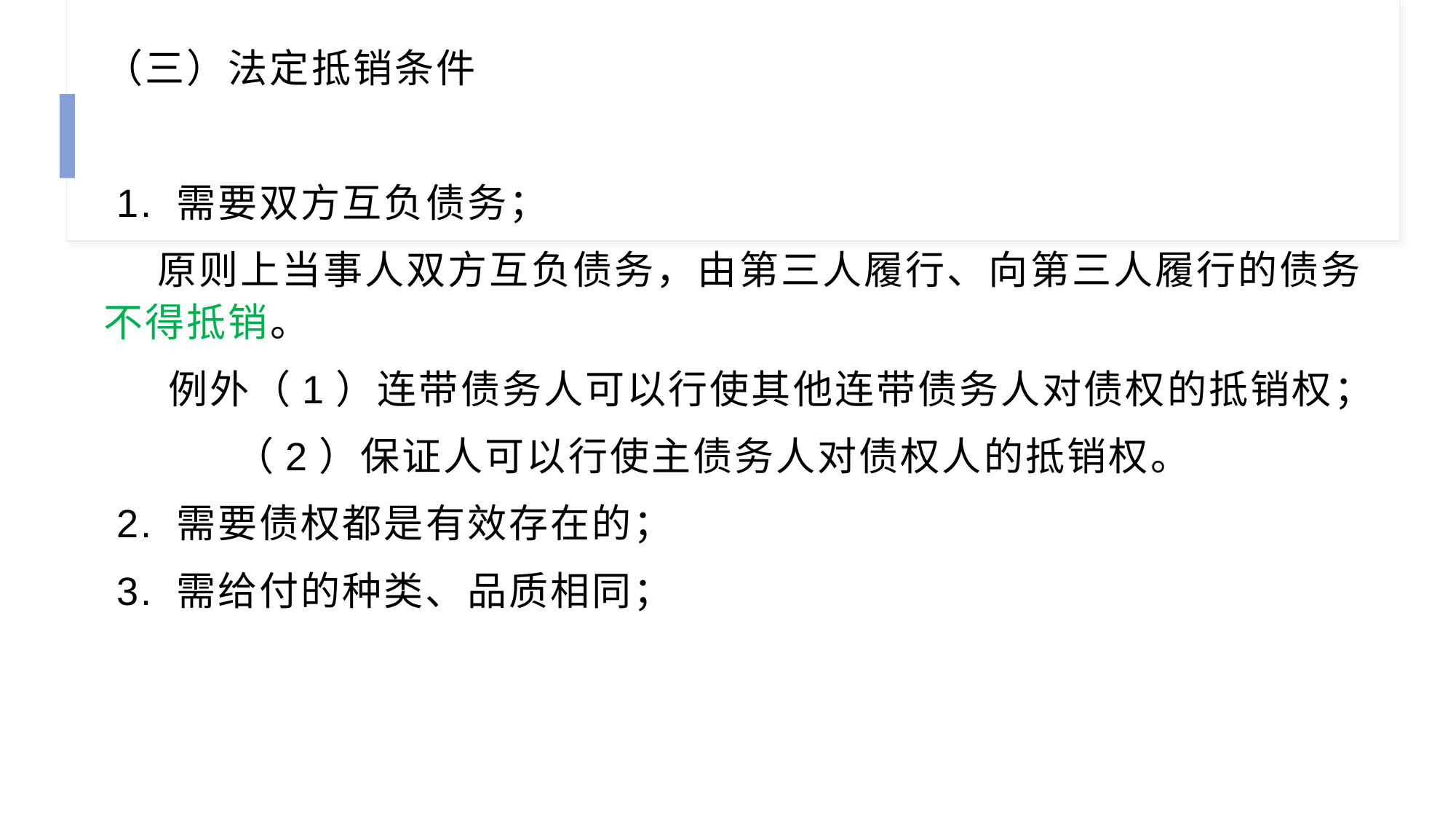

（三）法定抵销条件

 1. 需要双方互负债务；
    原则上当事人双方互负债务，由第三人履行、向第三人履行的债务不得抵销。
     例外（1）连带债务人可以行使其他连带债务人对债权的抵销权；
           （2）保证人可以行使主债务人对债权人的抵销权。
 2. 需要债权都是有效存在的；
 3. 需给付的种类、品质相同；